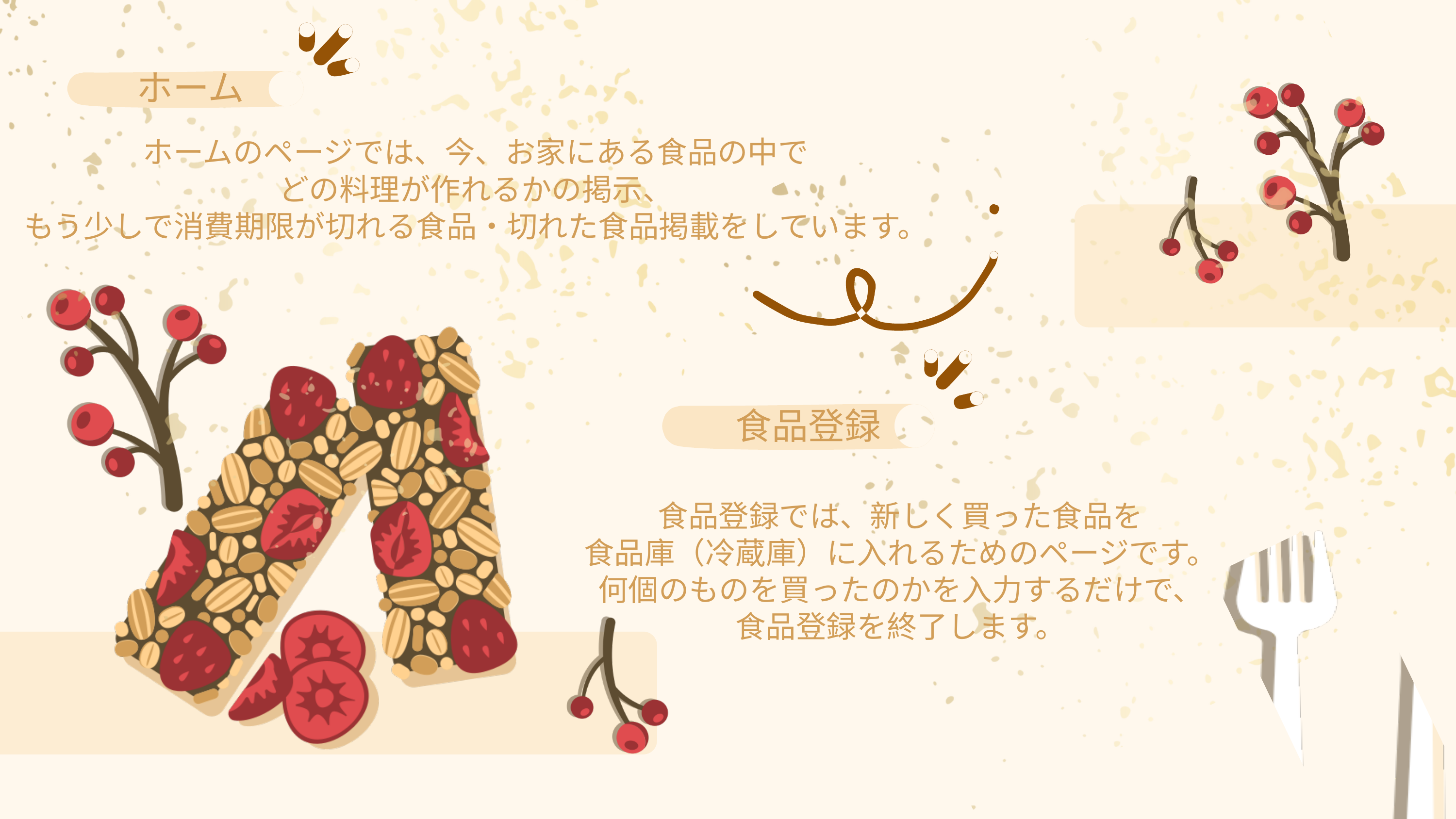

ホーム

ホームのページでは、今、お家にある食品の中で
どの料理が作れるかの掲示、
もう少しで消費期限が切れる食品・切れた食品掲載をしています。

食品登録
食品登録では、新しく買った食品を
食品庫（冷蔵庫）に入れるためのページです。
何個のものを買ったのかを入力するだけで、
食品登録を終了します。